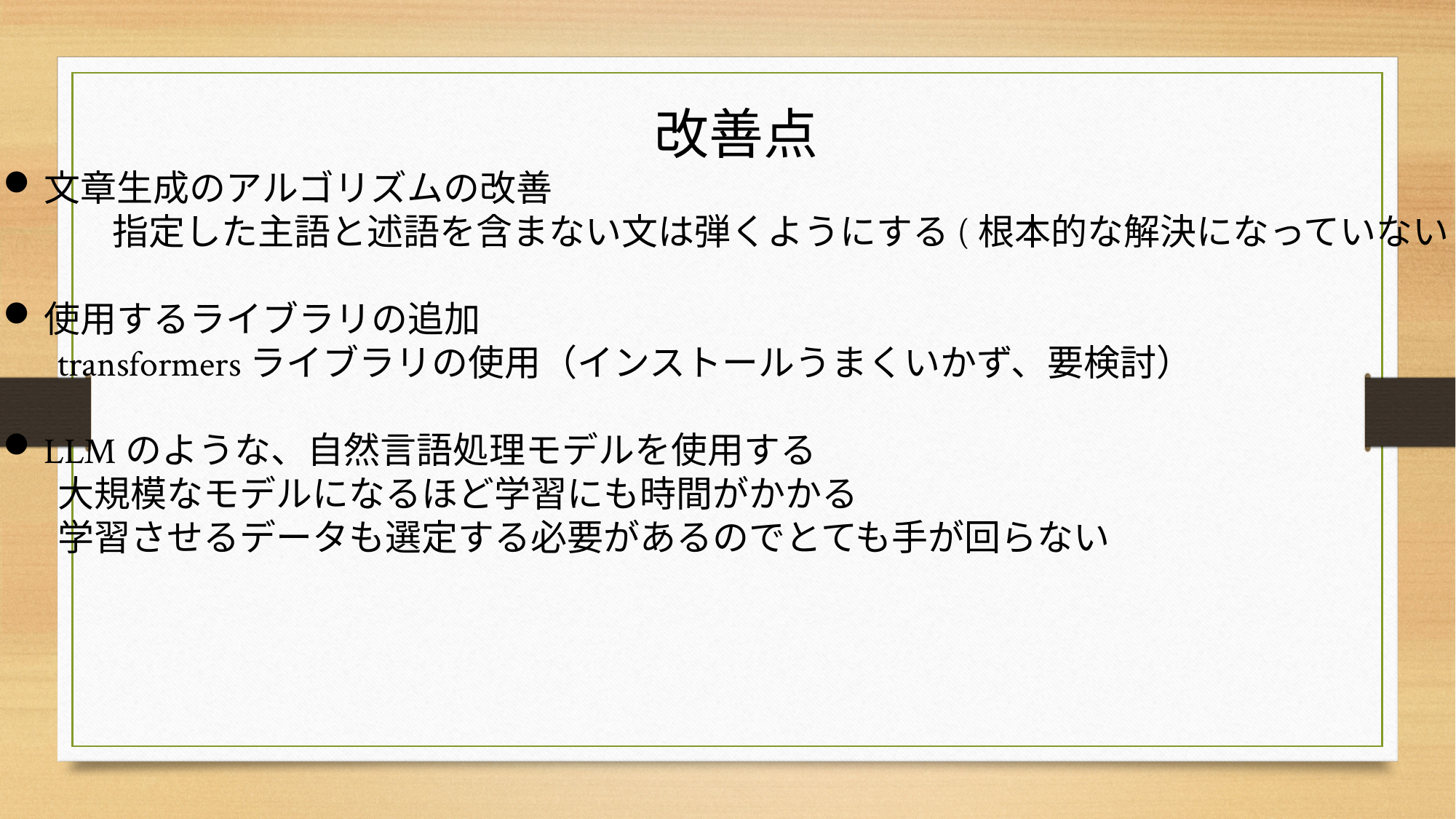

改善点
文章生成のアルゴリズムの改善
	指定した主語と述語を含まない文は弾くようにする(根本的な解決になっていない)

使用するライブラリの追加
transformersライブラリの使用（インストールうまくいかず、要検討）

LLMのような、自然言語処理モデルを使用する
大規模なモデルになるほど学習にも時間がかかる
学習させるデータも選定する必要があるのでとても手が回らない